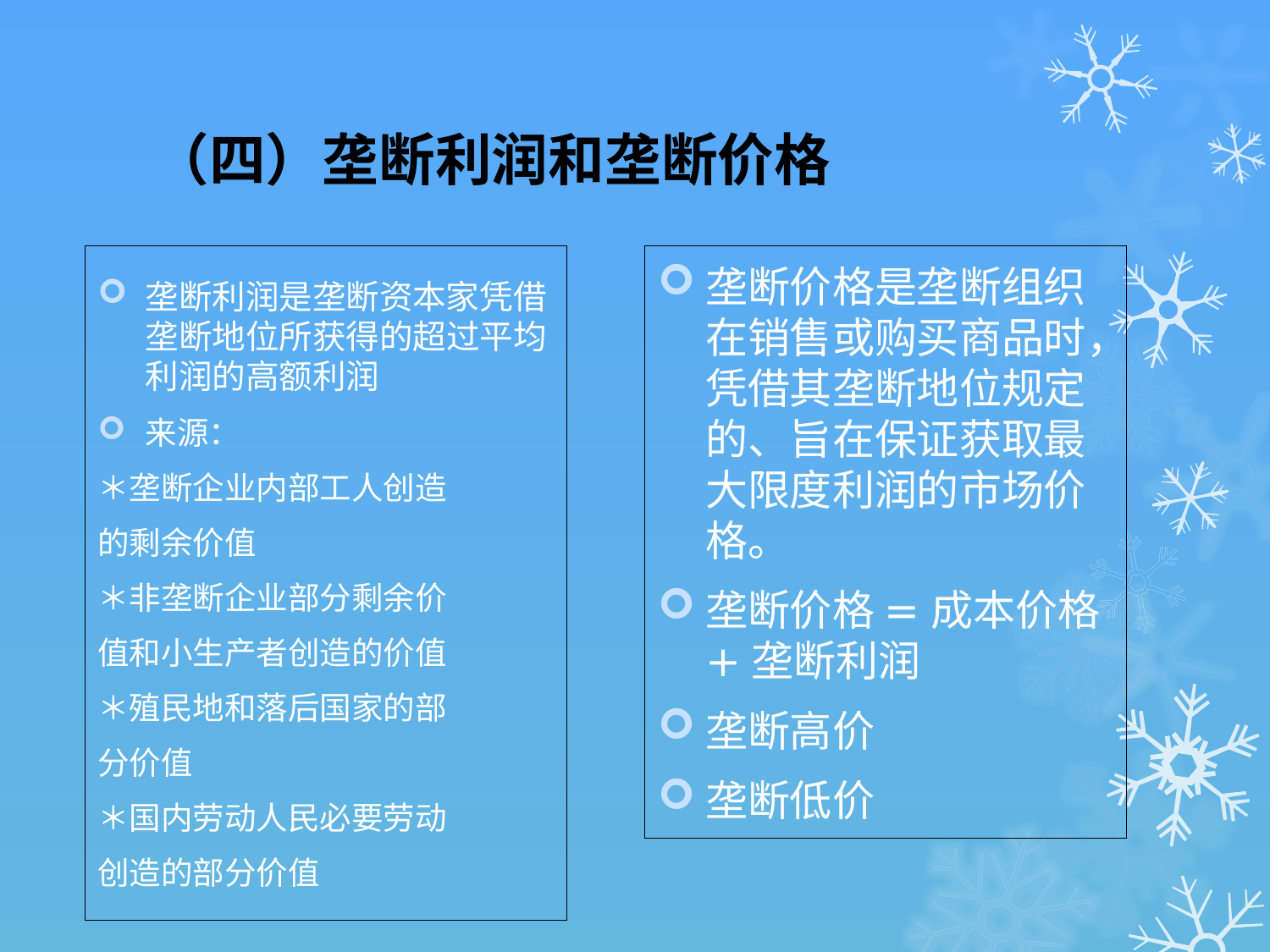

# （四）垄断利润和垄断价格
垄断利润是垄断资本家凭借垄断地位所获得的超过平均利润的高额利润
来源：
＊垄断企业内部工人创造
的剩余价值
＊非垄断企业部分剩余价
值和小生产者创造的价值
＊殖民地和落后国家的部
分价值
＊国内劳动人民必要劳动
创造的部分价值
垄断价格是垄断组织在销售或购买商品时，凭借其垄断地位规定的、旨在保证获取最大限度利润的市场价格。
垄断价格=成本价格+垄断利润
垄断高价
垄断低价